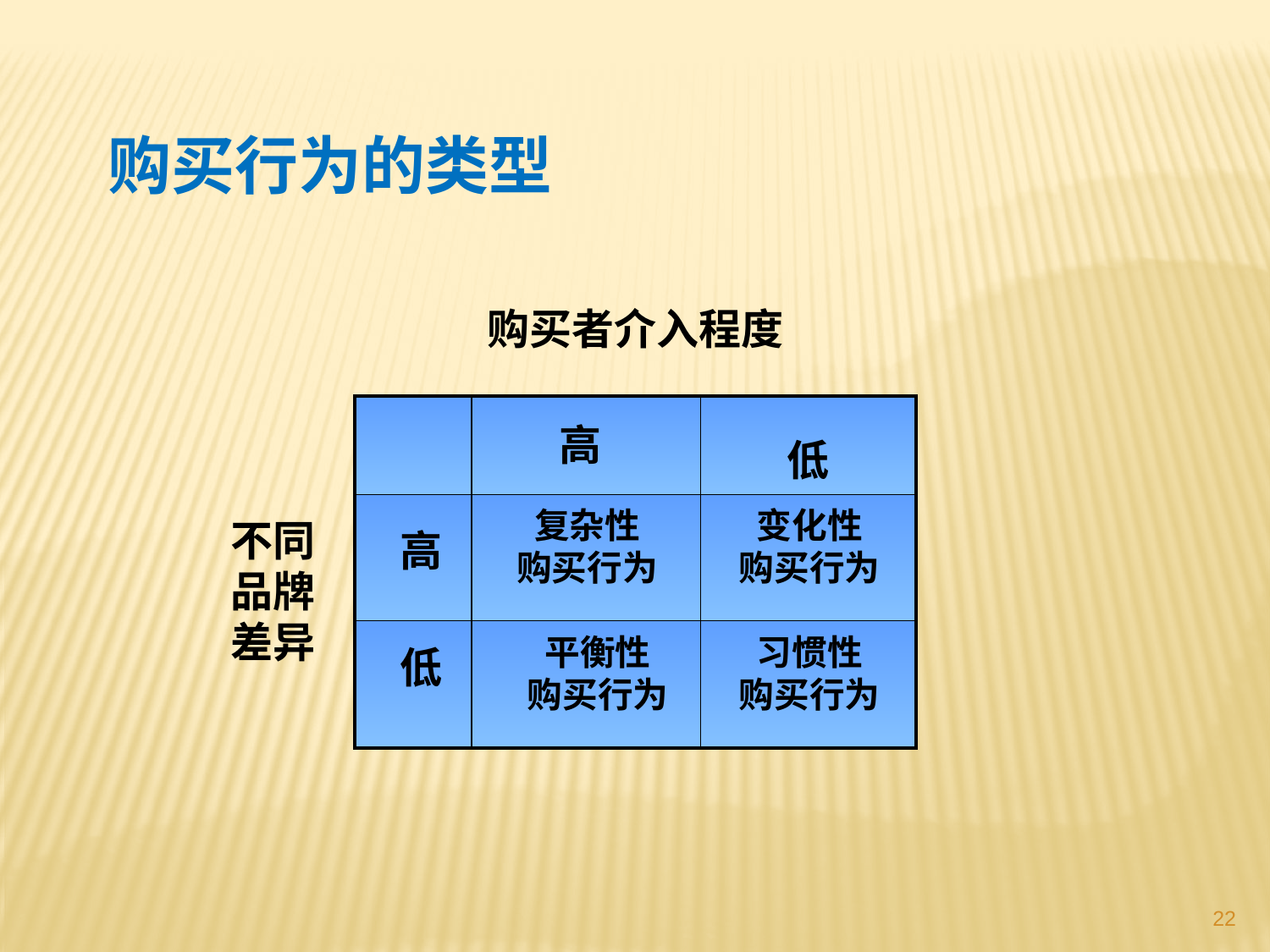

购买行为的类型
购买者介入程度
|  |  | 低 |
| --- | --- | --- |
|  |  |  |
|  |  |  |
高
复杂性
购买行为
变化性
购买行为
不同
品牌
差异
高
平衡性
购买行为
习惯性
购买行为
低
22